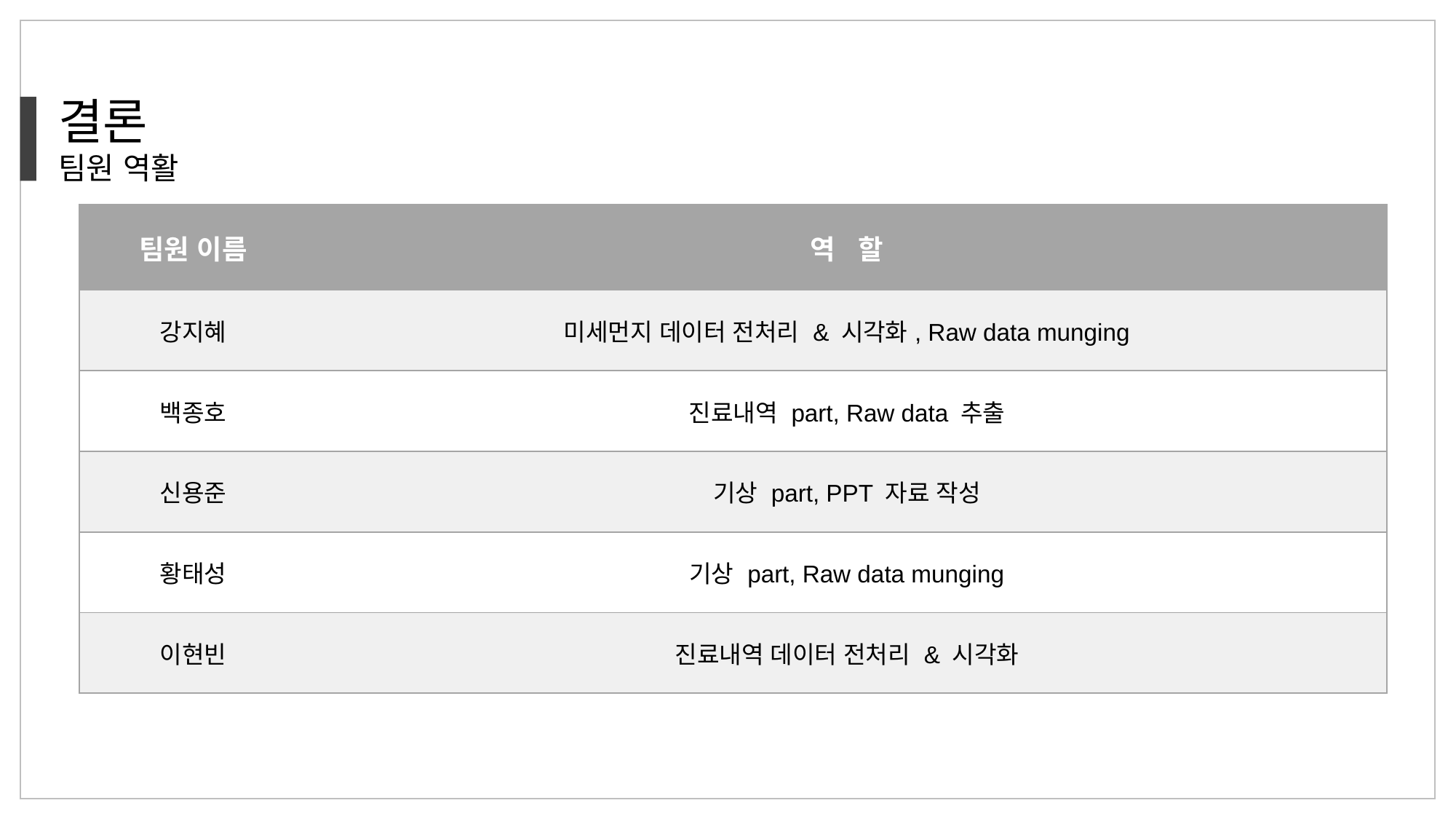

결론
팀원 역활

| 팀원 이름 | 역 할 |
| --- | --- |
| 강지혜 | 미세먼지 데이터 전처리 & 시각화, Raw data munging |
| 백종호 | 진료내역 part, Raw data 추출 |
| 신용준 | 기상 part, PPT 자료 작성 |
| 황태성 | 기상 part, Raw data munging |
| 이현빈 | 진료내역 데이터 전처리 & 시각화 |